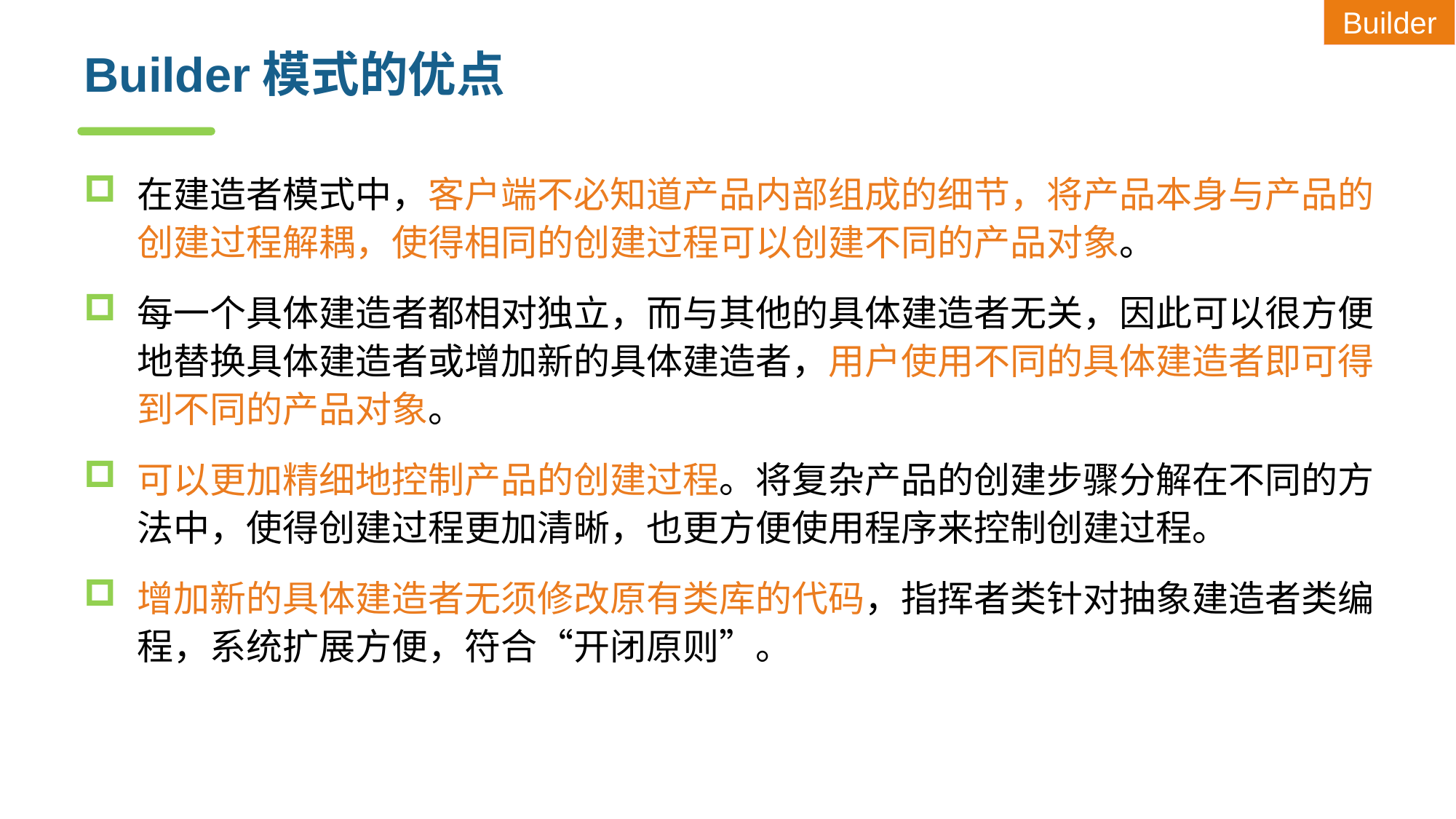

Builder
# Builder模式的优点
在建造者模式中，客户端不必知道产品内部组成的细节，将产品本身与产品的创建过程解耦，使得相同的创建过程可以创建不同的产品对象。
每一个具体建造者都相对独立，而与其他的具体建造者无关，因此可以很方便地替换具体建造者或增加新的具体建造者，用户使用不同的具体建造者即可得到不同的产品对象。
可以更加精细地控制产品的创建过程。将复杂产品的创建步骤分解在不同的方法中，使得创建过程更加清晰，也更方便使用程序来控制创建过程。
增加新的具体建造者无须修改原有类库的代码，指挥者类针对抽象建造者类编程，系统扩展方便，符合“开闭原则”。
53